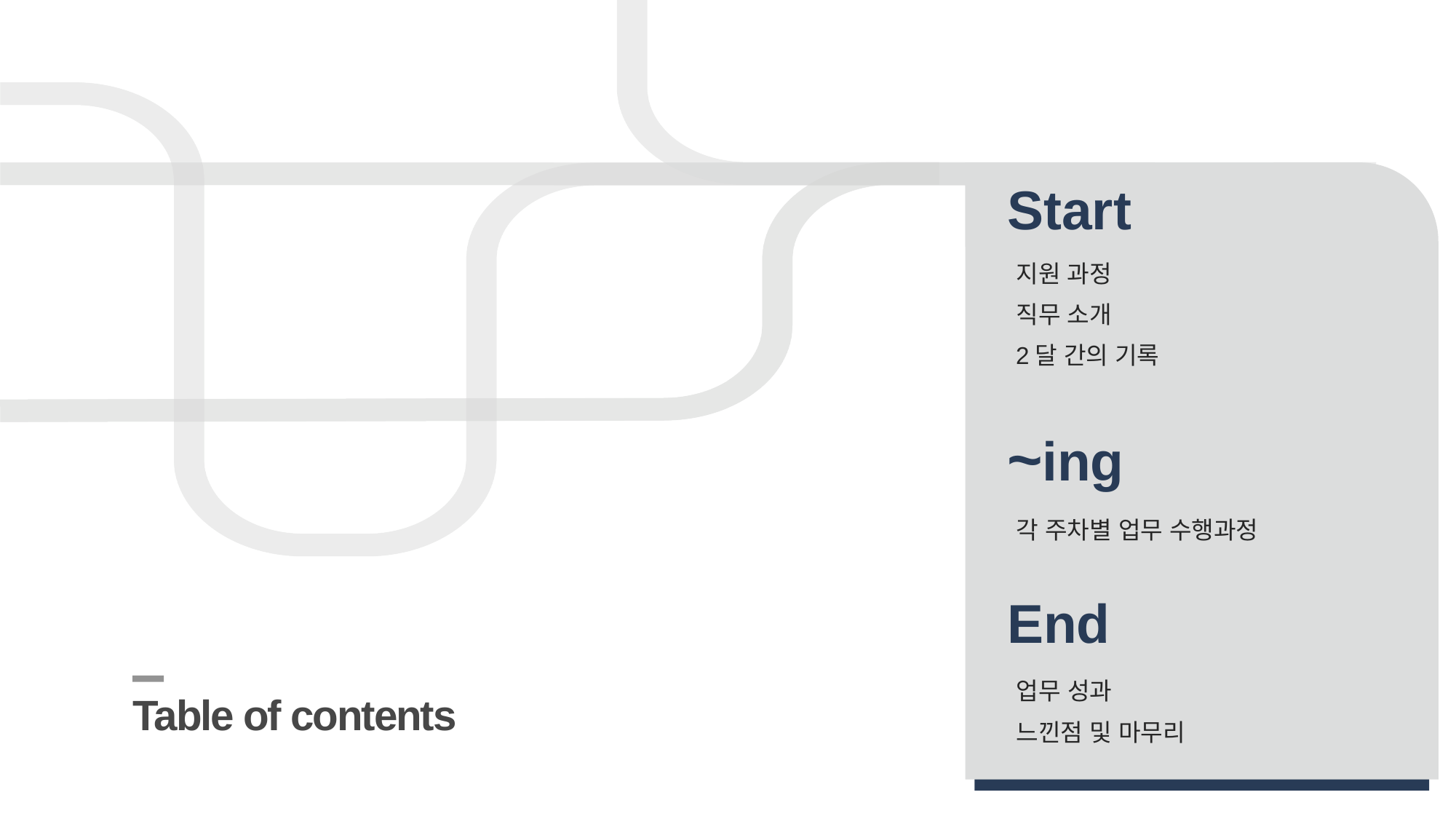

Start
지원 과정
직무 소개
2달 간의 기록
~ing
각 주차별 업무 수행과정
End
업무 성과
느낀점 및 마무리